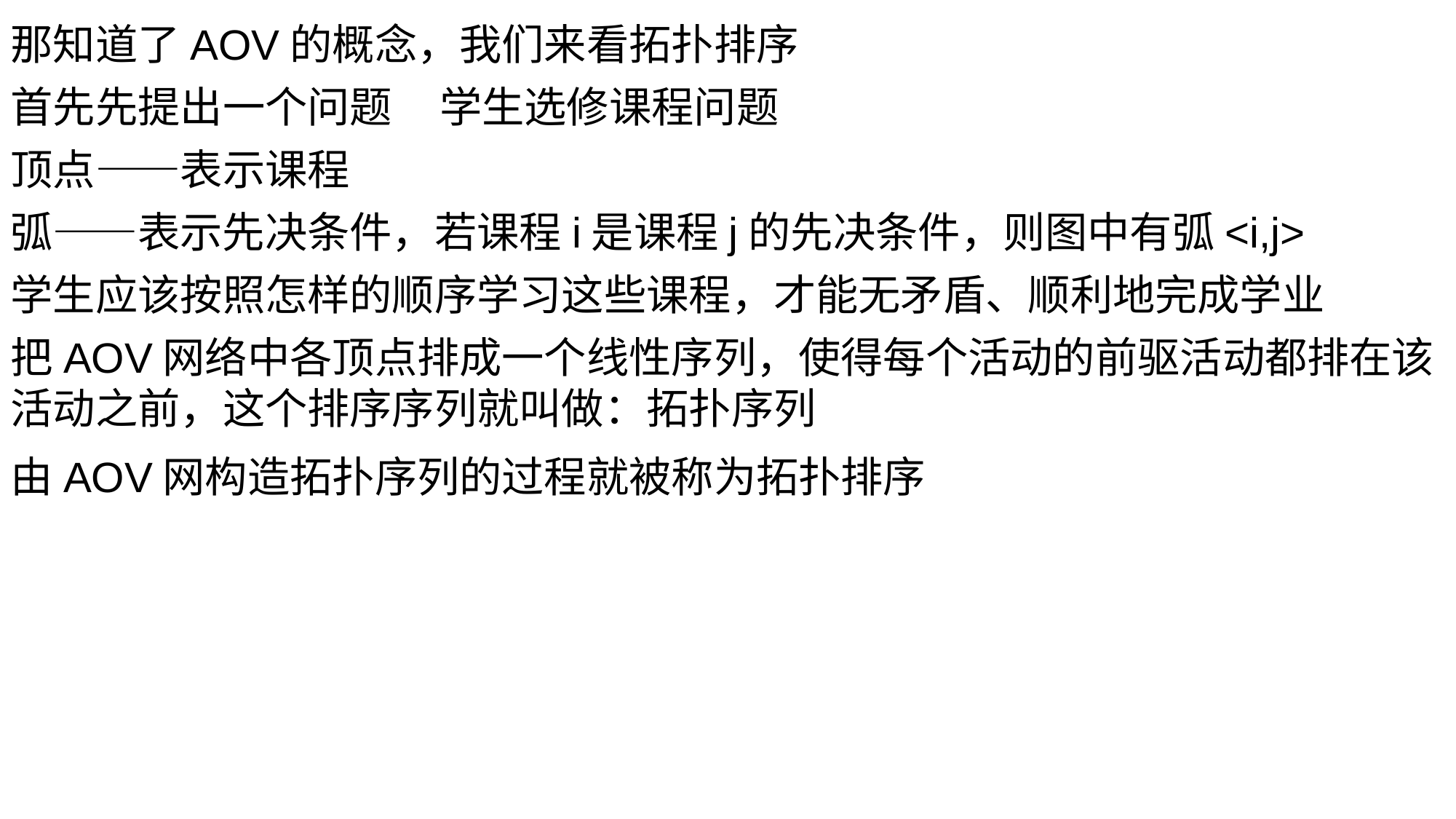

那知道了AOV的概念，我们来看拓扑排序
首先先提出一个问题
学生选修课程问题
顶点——表示课程
弧——表示先决条件，若课程i是课程j的先决条件，则图中有弧<i,j>
学生应该按照怎样的顺序学习这些课程，才能无矛盾、顺利地完成学业
把AOV网络中各顶点排成一个线性序列，使得每个活动的前驱活动都排在该活动之前，这个排序序列就叫做：拓扑序列
由AOV网构造拓扑序列的过程就被称为拓扑排序